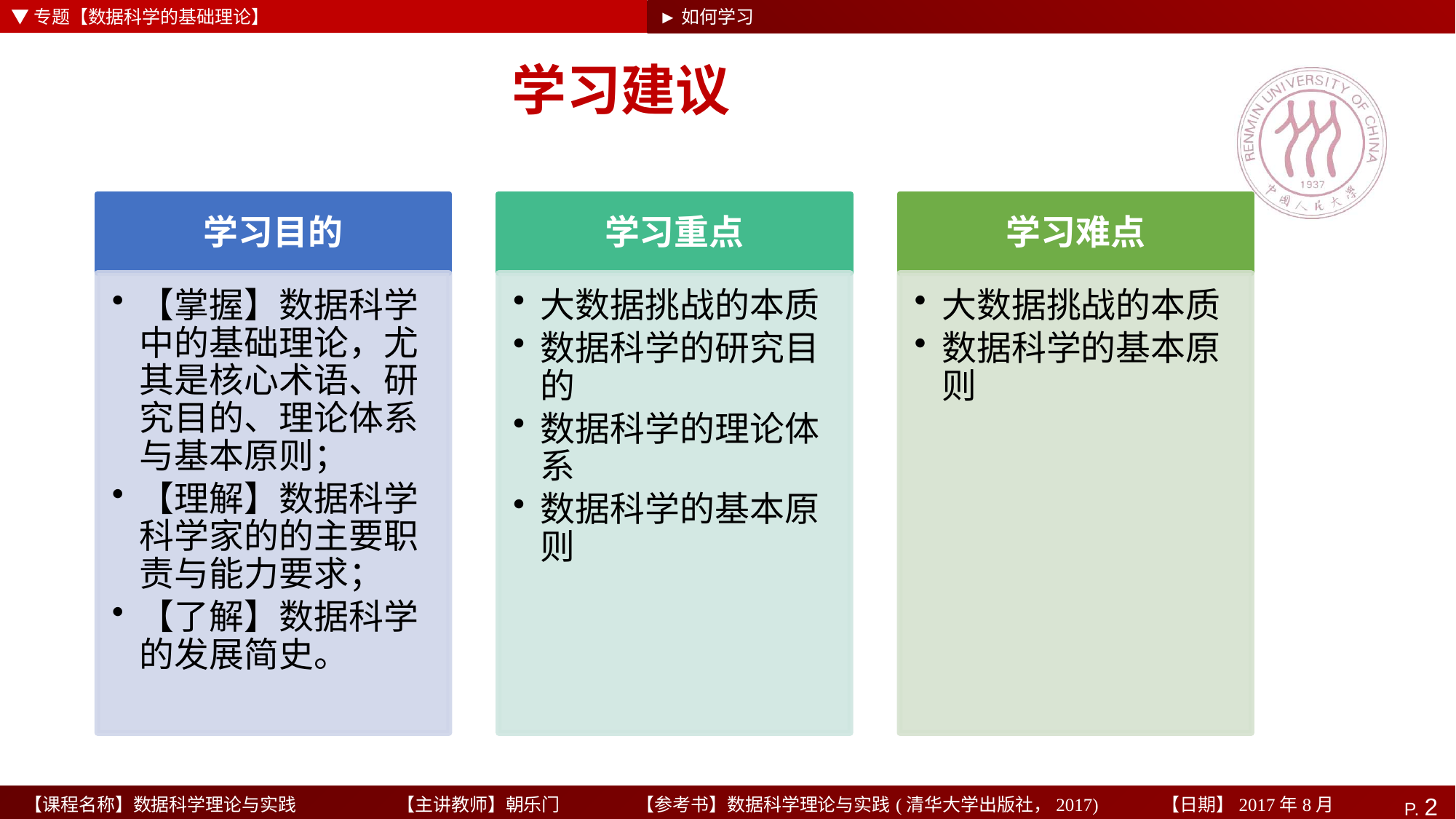

▼专题【数据科学的基础理论】
►如何学习
# 学习建议
学习目的
【掌握】数据科学中的基础理论，尤其是核心术语、研究目的、理论体系与基本原则；
【理解】数据科学科学家的的主要职责与能力要求；
【了解】数据科学的发展简史。
学习重点
大数据挑战的本质
数据科学的研究目的
数据科学的理论体系
数据科学的基本原则
学习难点
大数据挑战的本质
数据科学的基本原则